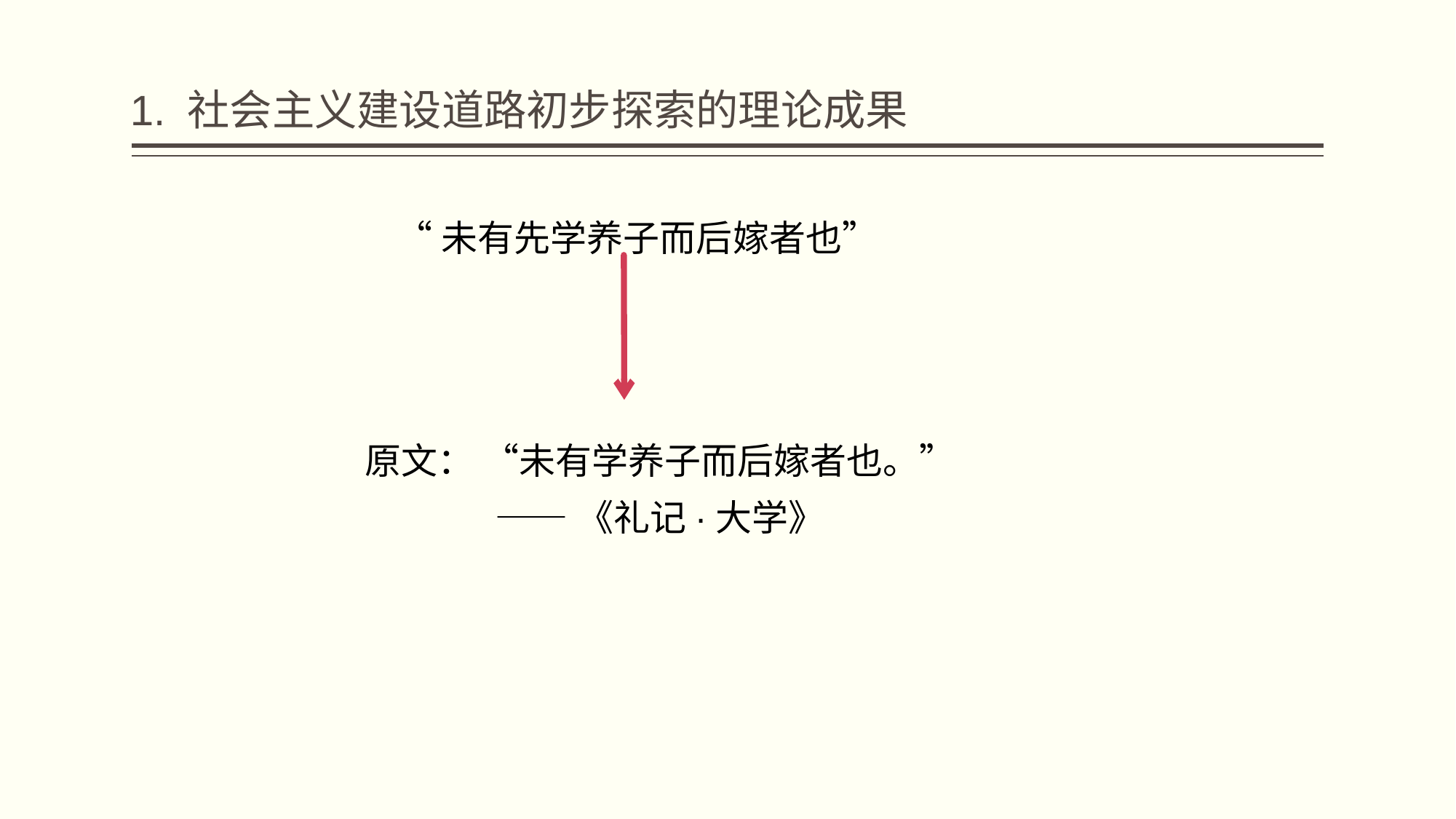

# 1. 社会主义建设道路初步探索的理论成果
   “未有先学养子而后嫁者也”
    原文： “未有学养子而后嫁者也。”
                     ——《礼记·大学》